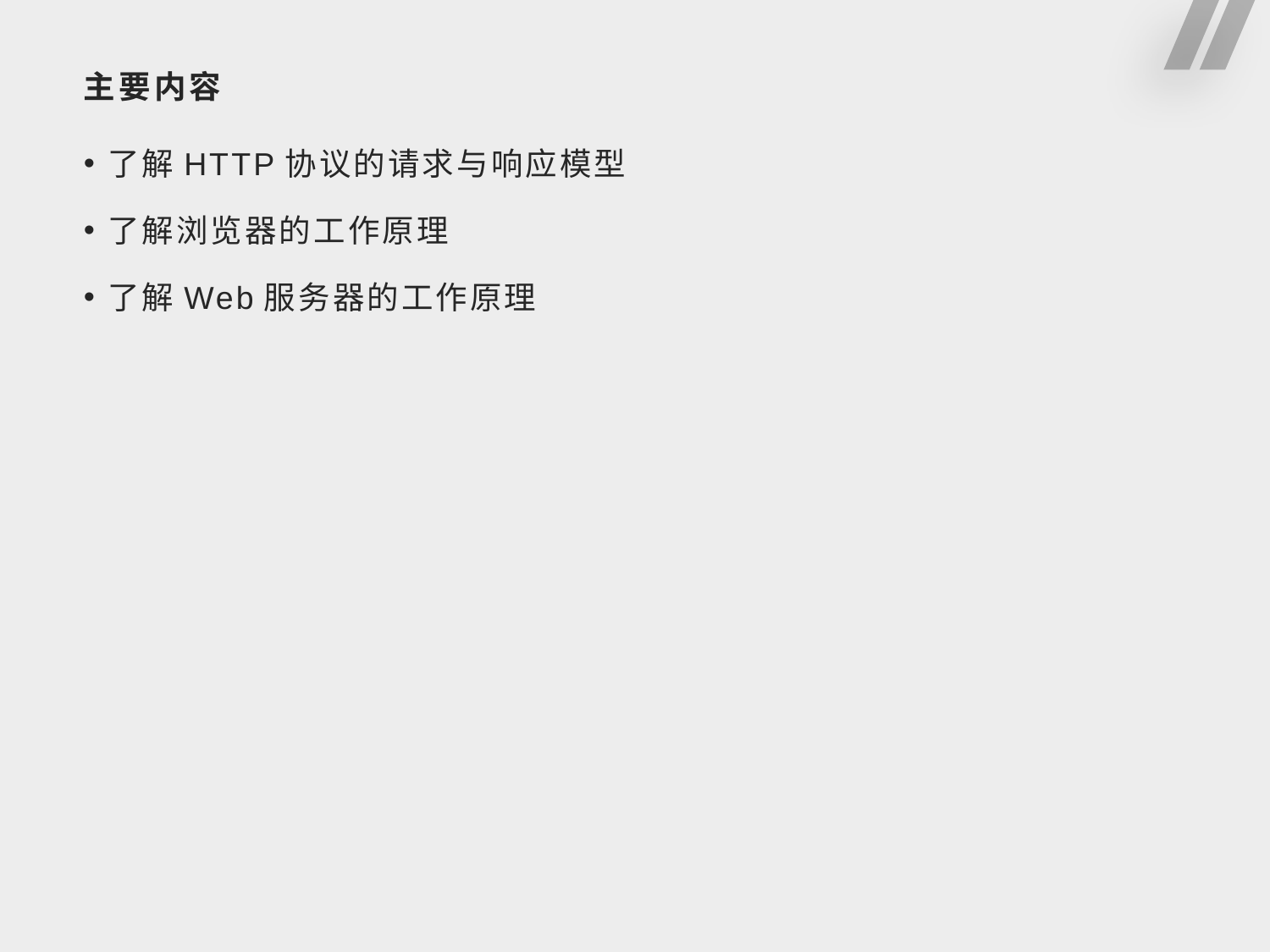

# 主要内容
了解HTTP协议的请求与响应模型
了解浏览器的工作原理
了解Web服务器的工作原理